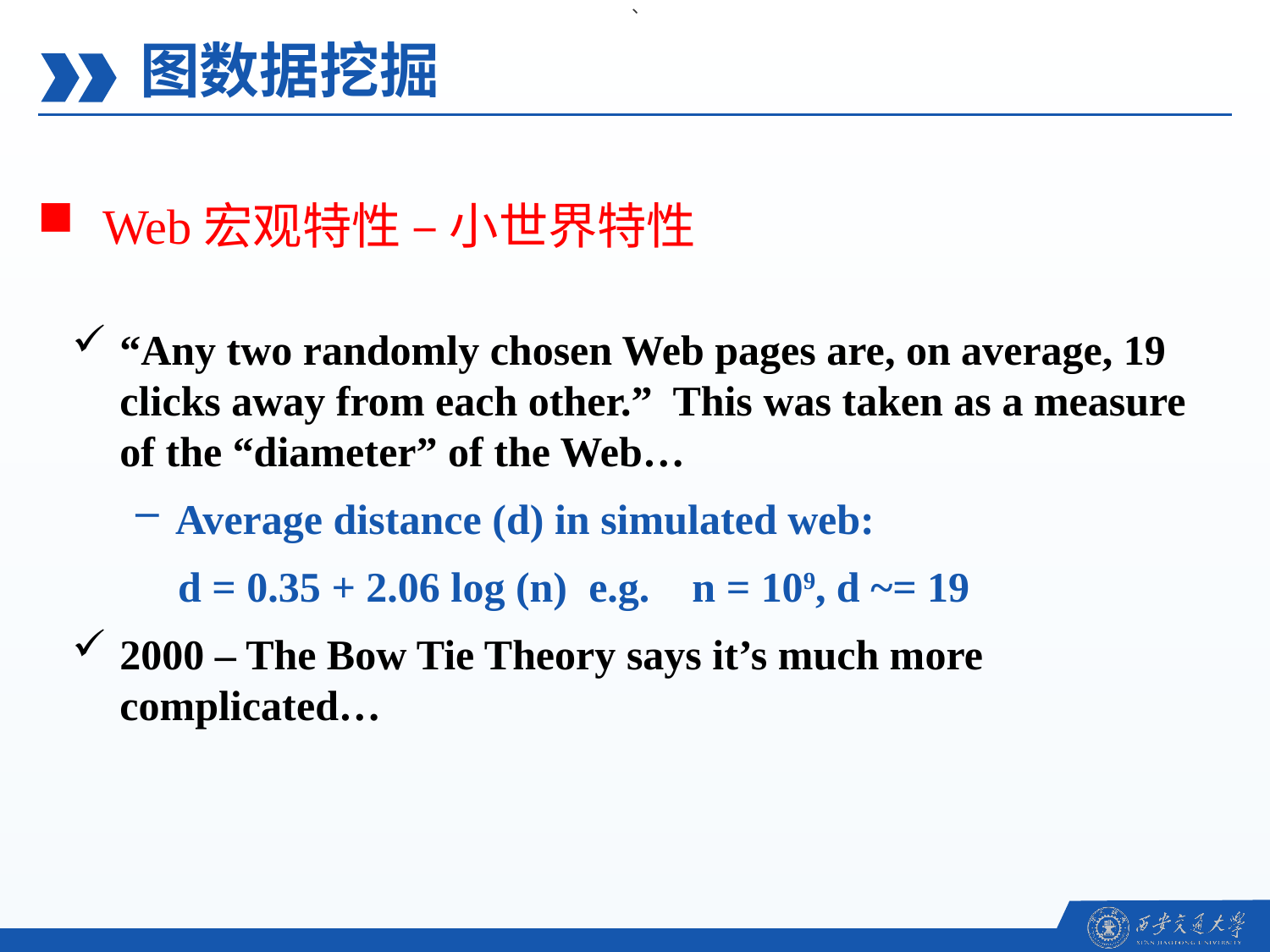

、
图数据挖掘
Web宏观特性 – 小世界特性
“Any two randomly chosen Web pages are, on average, 19 clicks away from each other.”  This was taken as a measure of the “diameter” of the Web…
Average distance (d) in simulated web:
    d = 0.35 + 2.06 log (n)  e.g.    n = 109, d ~= 19
2000 – The Bow Tie Theory says it’s much more complicated…